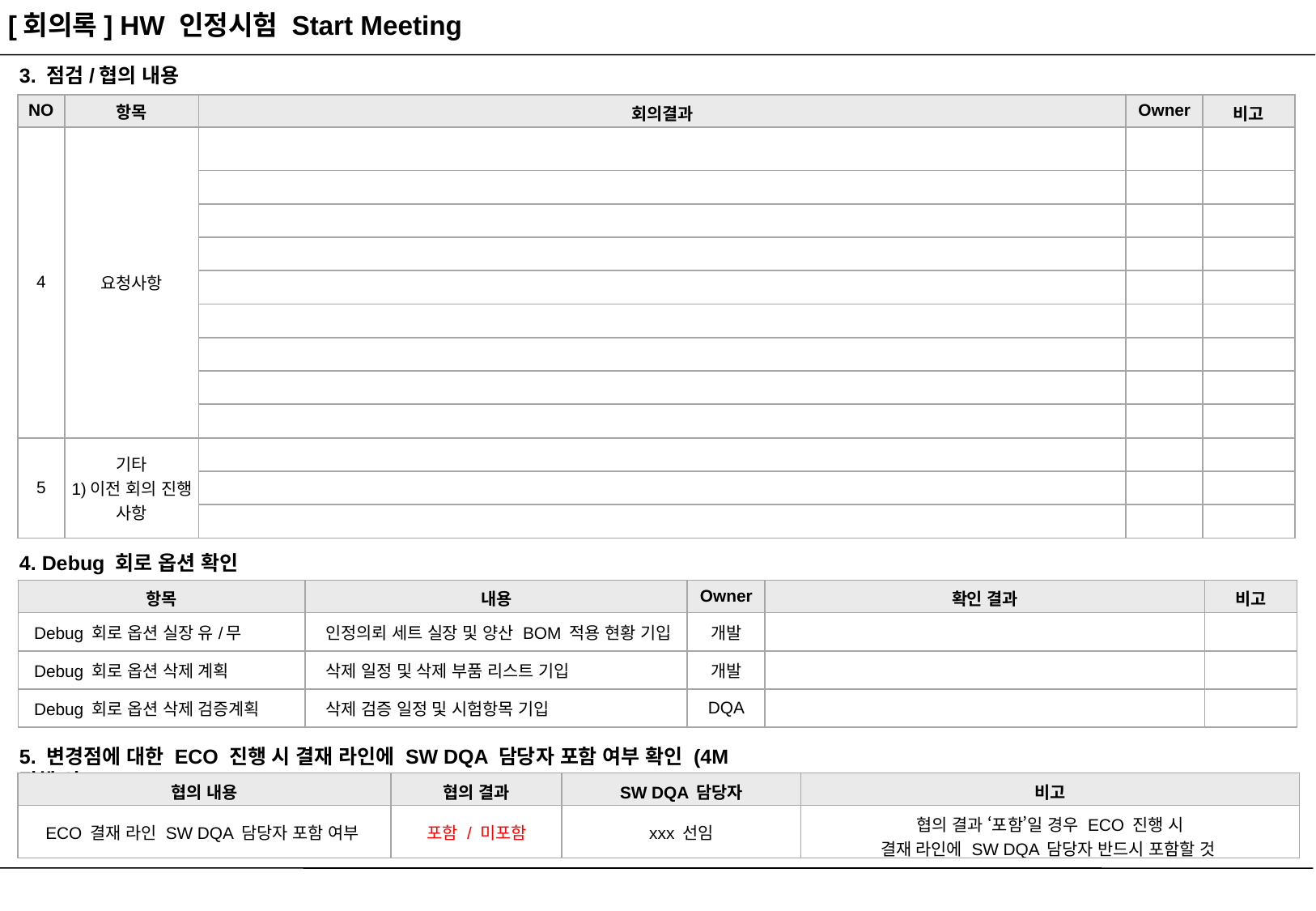

[회의록] HW 인정시험 Start Meeting

3. 점검/협의 내용
| NO | 항목 | 회의결과 | Owner | 비고 |
| --- | --- | --- | --- | --- |
| 4 | 요청사항 |  |  |  |
|  |  |  |  |  |
|  |  |  |  |  |
|  |  |  |  |  |
|  |  |  |  |  |
|  |  |  |  |  |
|  |  |  |  |  |
|  |  |  |  |  |
|  |  |  |  |  |
| 5 | 기타 1)이전 회의 진행 사항 |  |  |  |
|  |  |  |  |  |
|  |  |  |  |  |
4. Debug 회로 옵션 확인
| 항목 | 내용 | Owner | 확인 결과 | 비고 |
| --- | --- | --- | --- | --- |
| Debug 회로 옵션 실장 유/무 | 인정의뢰 세트 실장 및 양산 BOM 적용 현황 기입 | 개발 |  |  |
| Debug 회로 옵션 삭제 계획 | 삭제 일정 및 삭제 부품 리스트 기입 | 개발 |  |  |
| Debug 회로 옵션 삭제 검증계획 | 삭제 검증 일정 및 시험항목 기입 | DQA |  |  |
5. 변경점에 대한 ECO 진행 시 결재 라인에 SW DQA 담당자 포함 여부 확인 (4M 진행 시)
| 협의 내용 | 협의 결과 | SW DQA 담당자 | 비고 |
| --- | --- | --- | --- |
| ECO 결재 라인 SW DQA 담당자 포함 여부 | 포함 / 미포함 | xxx 선임 | 협의 결과 ‘포함’일 경우 ECO 진행 시 결재 라인에 SW DQA 담당자 반드시 포함할 것 |